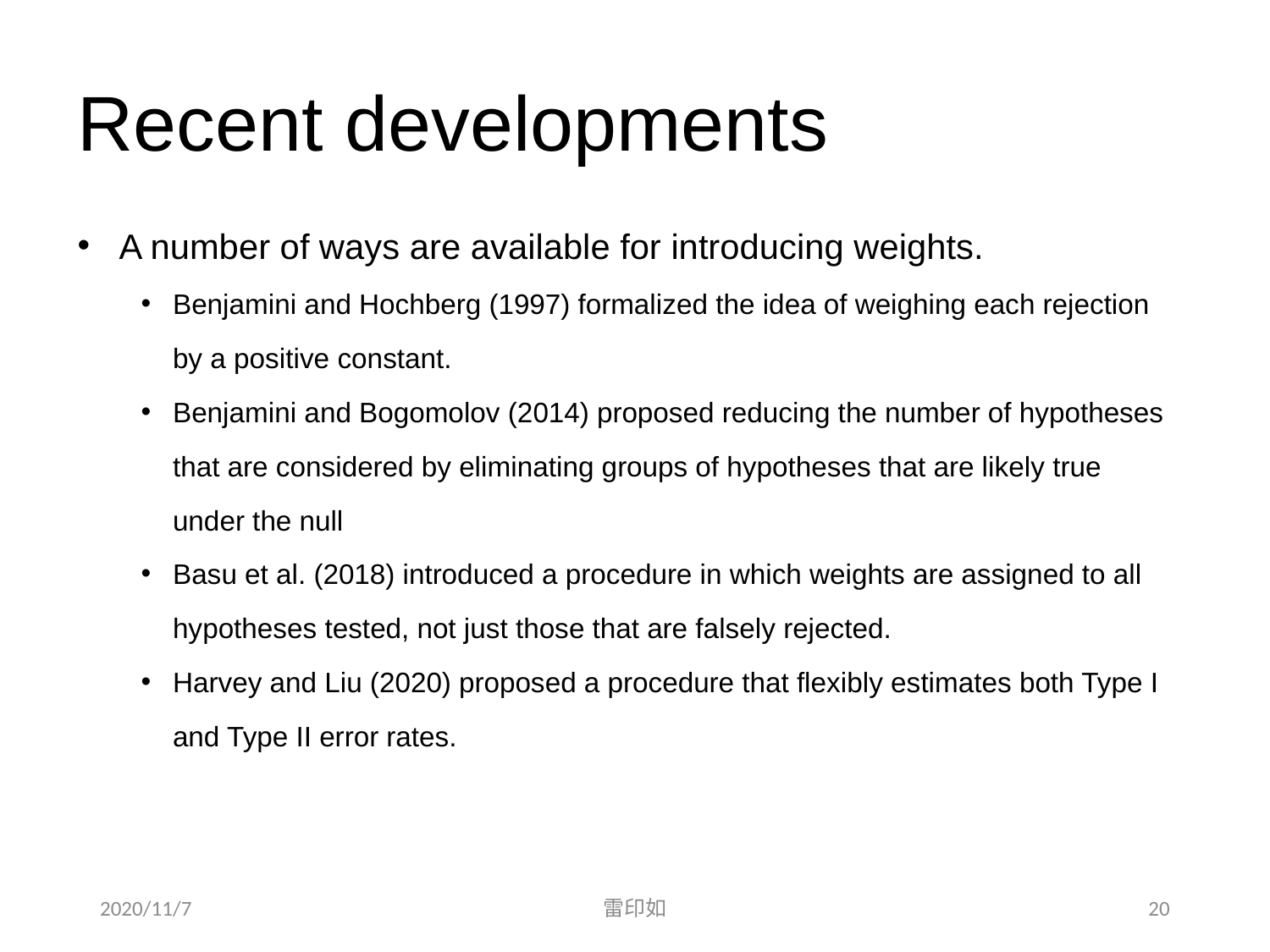

# Recent developments
 A number of ways are available for introducing weights.
Benjamini and Hochberg (1997) formalized the idea of weighing each rejection by a positive constant.
Benjamini and Bogomolov (2014) proposed reducing the number of hypotheses that are considered by eliminating groups of hypotheses that are likely true under the null
Basu et al. (2018) introduced a procedure in which weights are assigned to all hypotheses tested, not just those that are falsely rejected.
Harvey and Liu (2020) proposed a procedure that flexibly estimates both Type I and Type II error rates.

2020/11/7
雷印如
20